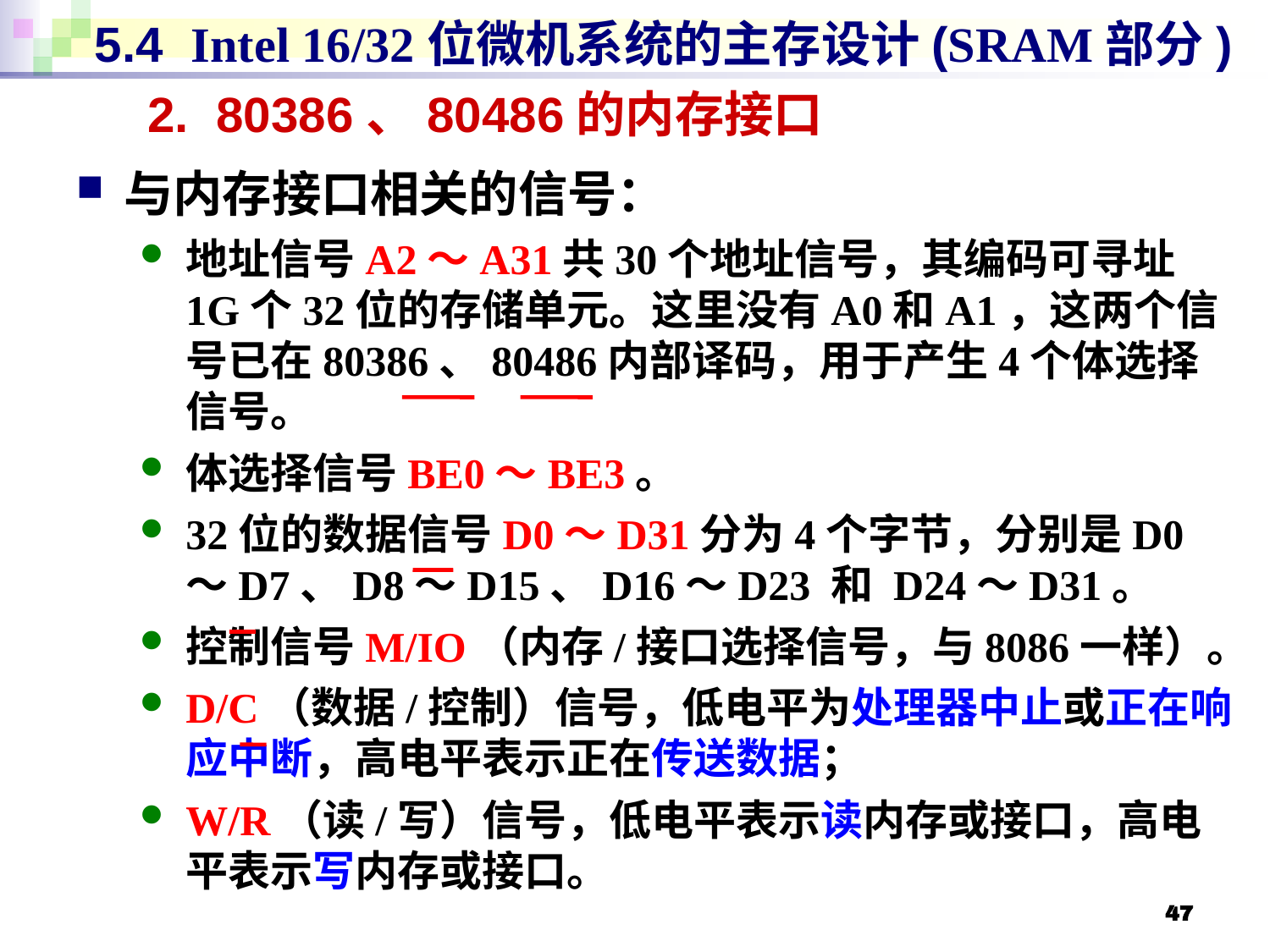

5.4  Intel 16/32位微机系统的主存设计(SRAM部分)
# 2.  80386、80486的内存接口
与内存接口相关的信号：
地址信号A2～A31共30个地址信号，其编码可寻址1G个32位的存储单元。这里没有A0和A1，这两个信号已在80386、80486内部译码，用于产生4个体选择信号。
体选择信号BE0～BE3。
32位的数据信号D0～D31分为4个字节，分别是D0～D7、D8～D15、D16～D23 和 D24～D31。
控制信号M/IO（内存/接口选择信号，与8086一样）。
D/C（数据/控制）信号，低电平为处理器中止或正在响应中断，高电平表示正在传送数据；
W/R（读/写）信号，低电平表示读内存或接口，高电平表示写内存或接口。

47